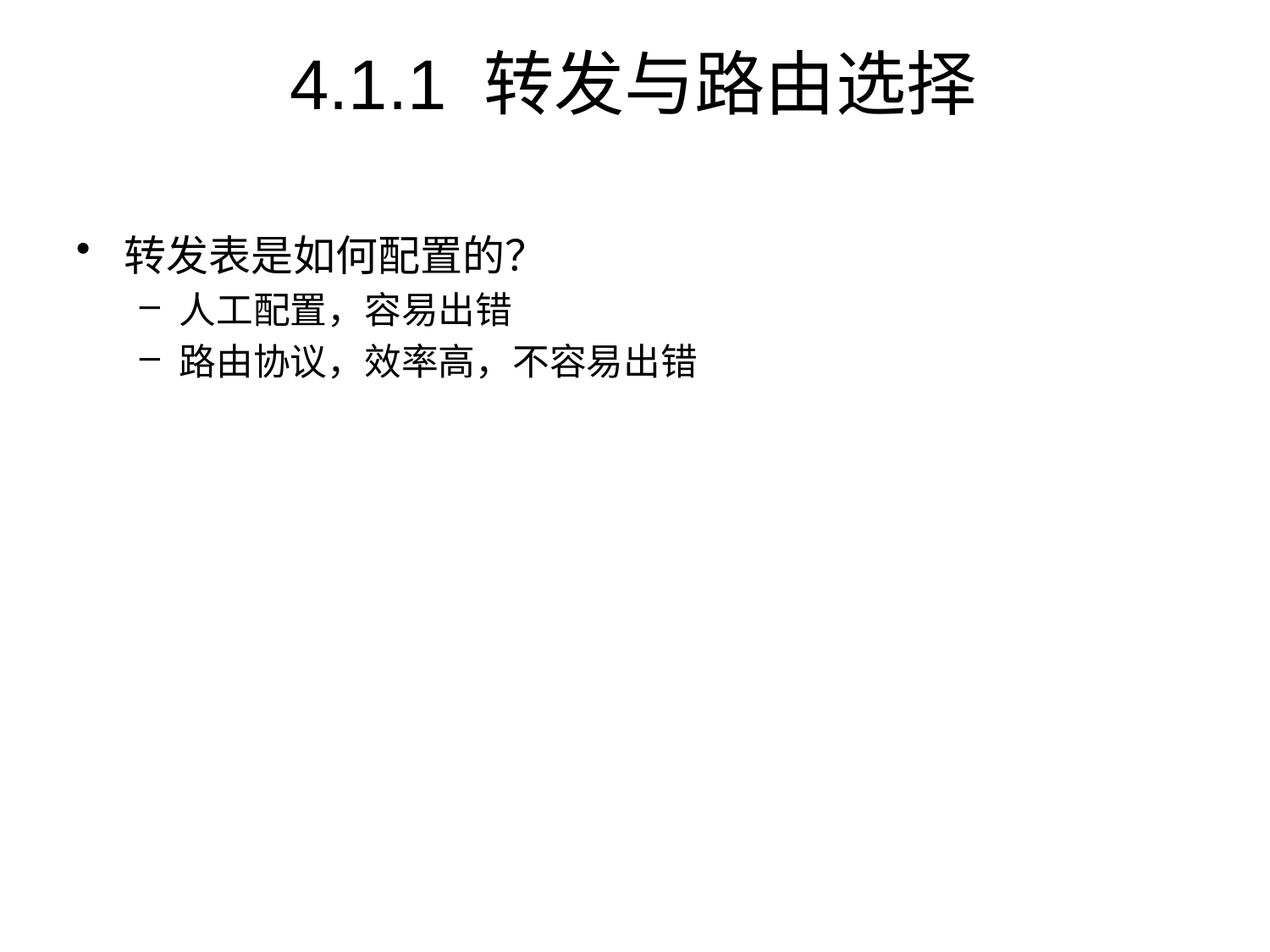

# 4.1.1 转发与路由选择
转发表是如何配置的？
人工配置，容易出错
路由协议，效率高，不容易出错